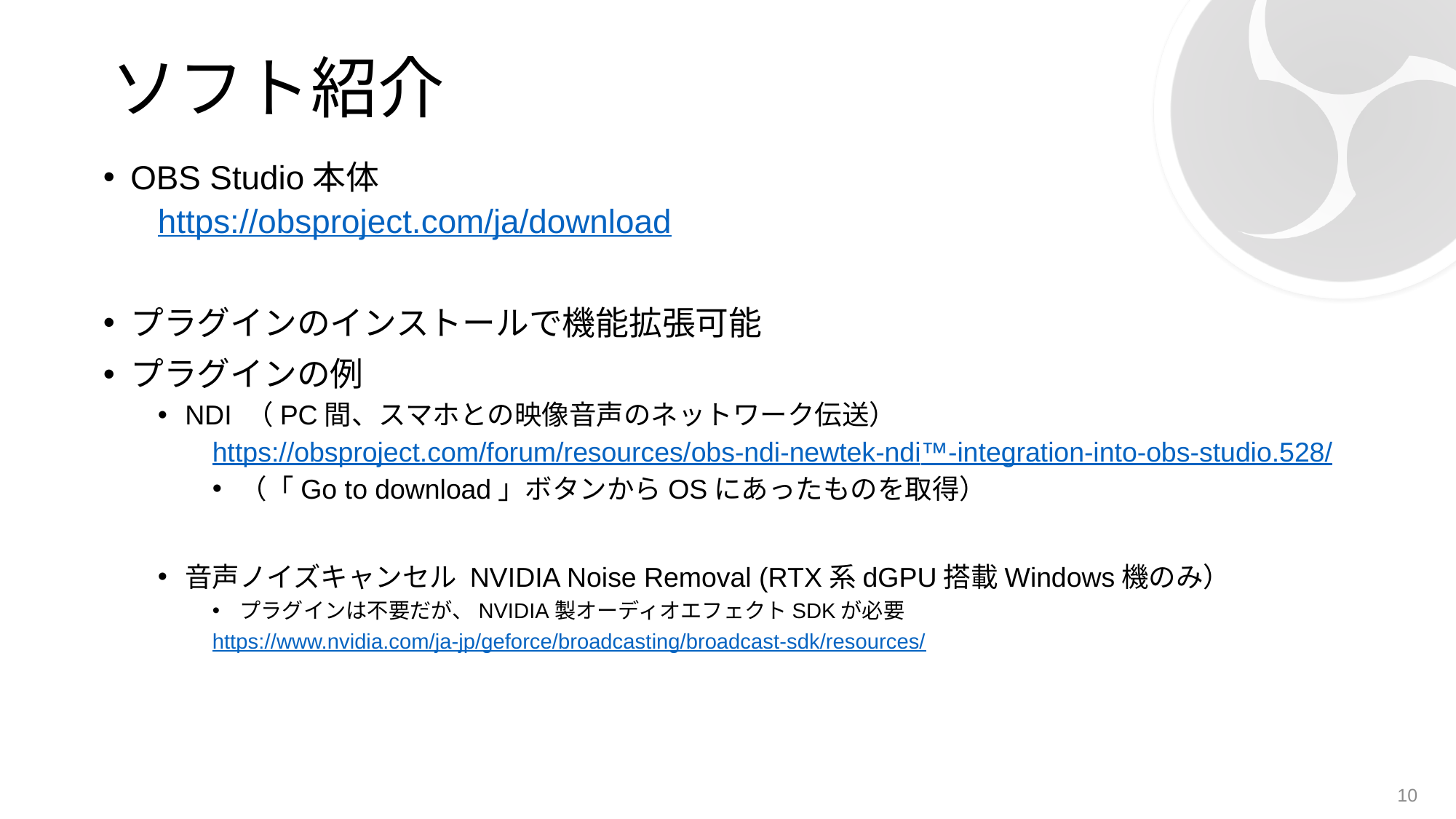

# ソフト紹介
OBS Studio本体
https://obsproject.com/ja/download

プラグインのインストールで機能拡張可能
プラグインの例
NDI （PC間、スマホとの映像音声のネットワーク伝送）
https://obsproject.com/forum/resources/obs-ndi-newtek-ndi™-integration-into-obs-studio.528/
（「Go to download」ボタンからOSにあったものを取得）

音声ノイズキャンセル NVIDIA Noise Removal (RTX系dGPU搭載Windows機のみ）
プラグインは不要だが、NVIDIA製オーディオエフェクトSDKが必要
https://www.nvidia.com/ja-jp/geforce/broadcasting/broadcast-sdk/resources/

10